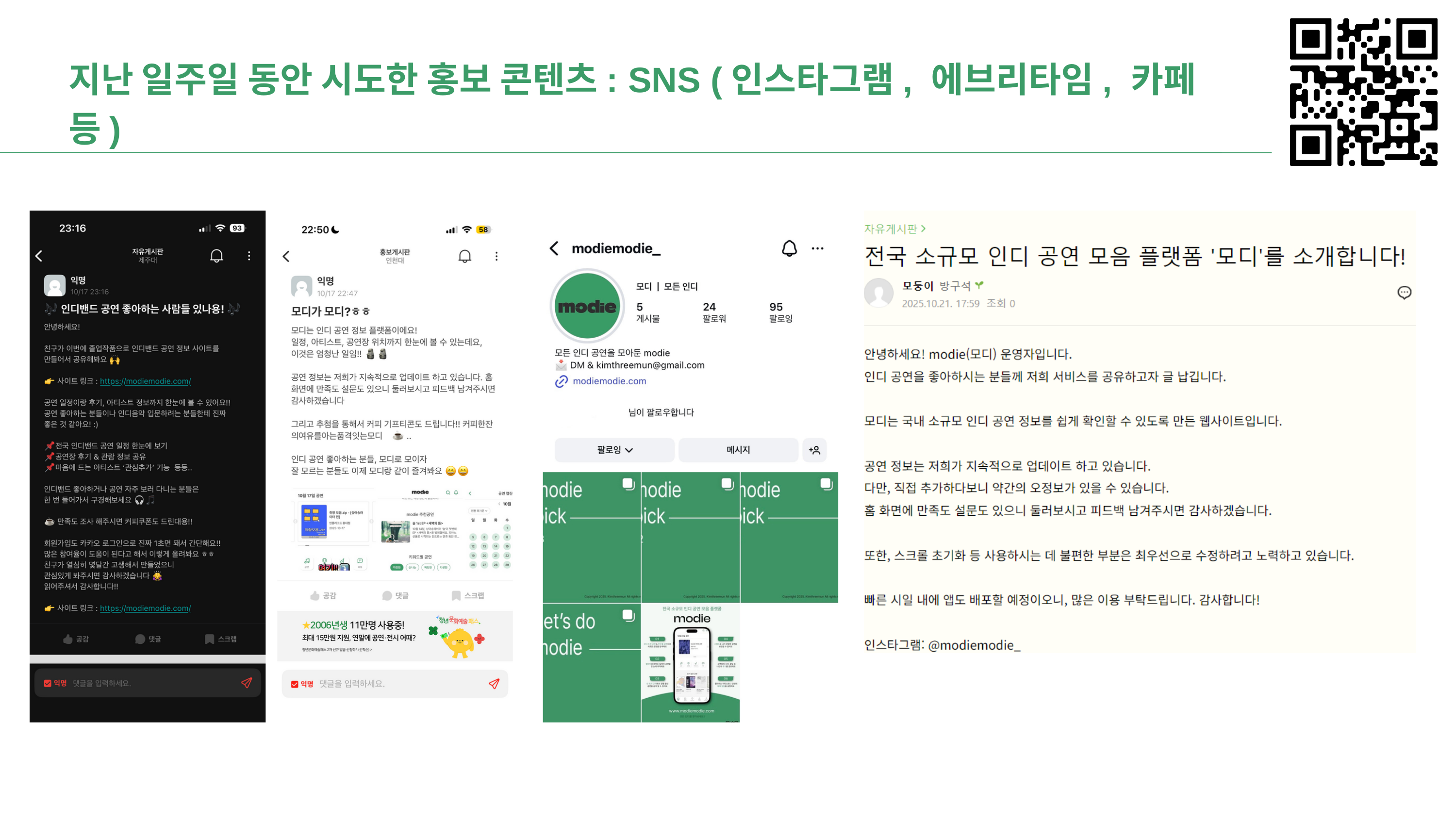

지난 일주일 동안 시도한 홍보 콘텐츠: SNS (인스타그램, 에브리타임, 카페 등)